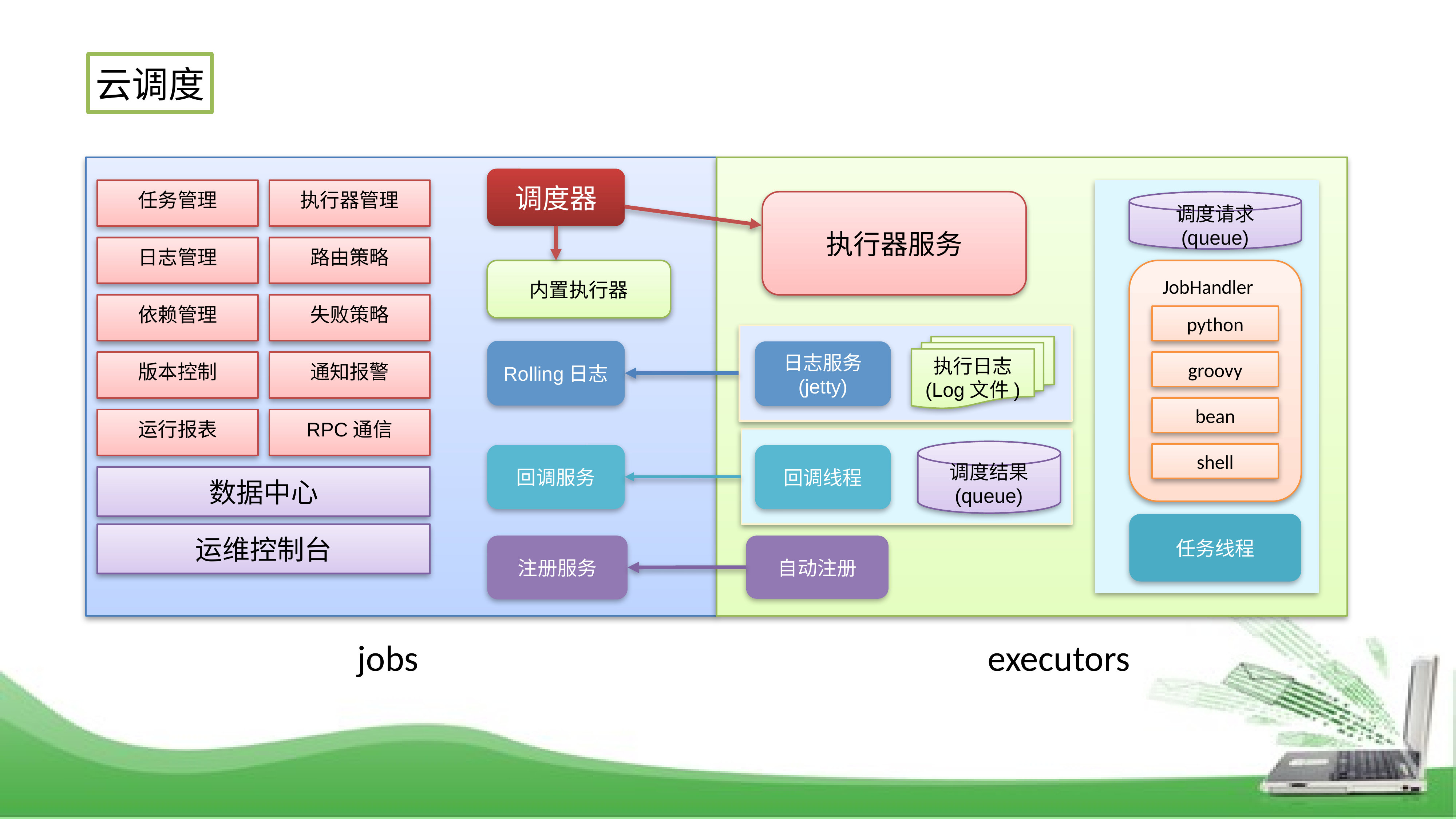

云调度

调度器

任务管理

执行器管理

执行器服务

调度请求
(queue)

日志管理

路由策略

内置执行器

JobHandler

依赖管理

失败策略
python

执行日志
(Log文件)

Rolling日志

日志服务
(jetty)
groovy

版本控制

通知报警

bean

运行报表

RPC通信

调度结果
(queue)
shell

回调服务

回调线程

数据中心

任务线程

运维控制台

注册服务

自动注册

jobs
executors